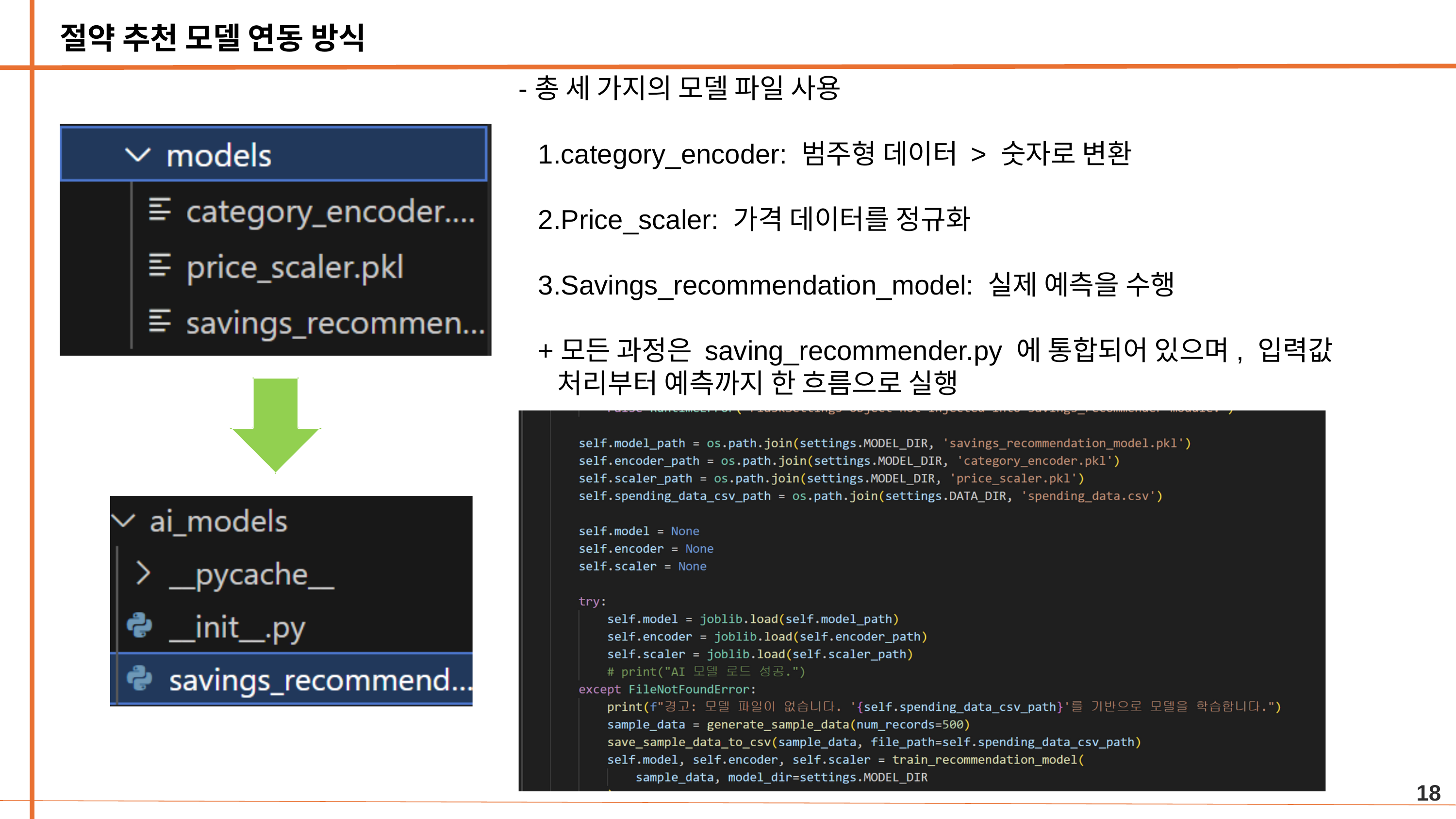

절약 추천 모델 연동 방식

-총 세 가지의 모델 파일 사용

category_encoder: 범주형 데이터 > 숫자로 변환

Price_scaler: 가격 데이터를 정규화

Savings_recommendation_model: 실제 예측을 수행

+모든 과정은 saving_recommender.py 에 통합되어 있으며, 입력값 처리부터 예측까지 한 흐름으로 실행

18